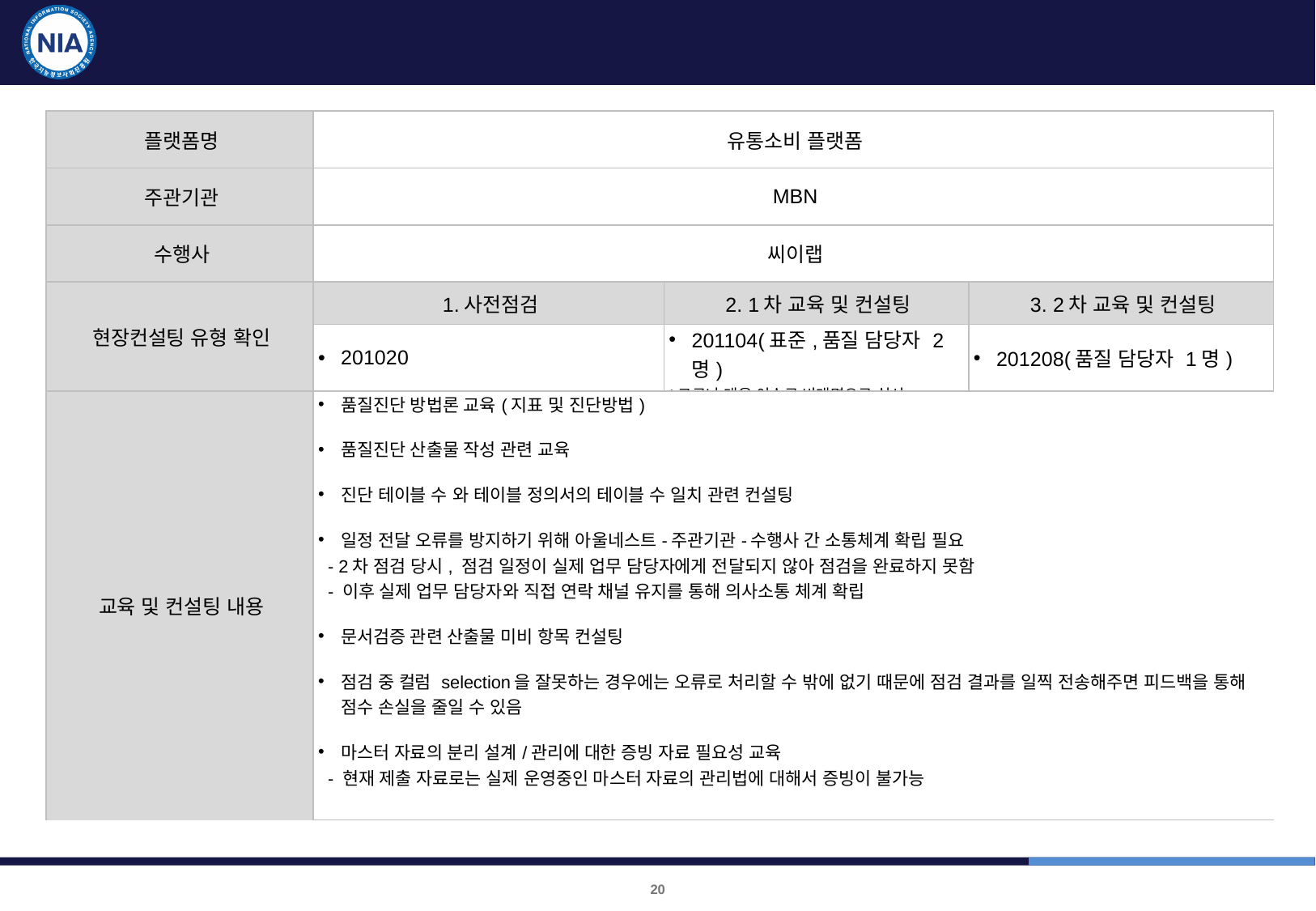

유통소비 플랫폼 교육 및 컨설팅 결과
| 플랫폼명 | 유통소비 플랫폼 |  |  |
| --- | --- | --- | --- |
| 주관기관 | MBN |  |  |
| 수행사 | 씨이랩 |  |  |
| 현장컨설팅 유형 확인 | 1.사전점검 | 2. 1차 교육 및 컨설팅 | 3. 2차 교육 및 컨설팅 |
|  | 201020 | 201104(표준,품질 담당자 2명) \*코로나 대응 이슈로 비대면으로 실시 | 201208(품질 담당자 1명) |
| 교육 및 컨설팅 내용 | 품질진단 방법론 교육(지표 및 진단방법) 품질진단 산출물 작성 관련 교육 진단 테이블 수 와 테이블 정의서의 테이블 수 일치 관련 컨설팅 일정 전달 오류를 방지하기 위해 아울네스트-주관기관-수행사 간 소통체계 확립 필요 - 2차 점검 당시, 점검 일정이 실제 업무 담당자에게 전달되지 않아 점검을 완료하지 못함 - 이후 실제 업무 담당자와 직접 연락 채널 유지를 통해 의사소통 체계 확립 문서검증 관련 산출물 미비 항목 컨설팅 점검 중 컬럼 selection을 잘못하는 경우에는 오류로 처리할 수 밖에 없기 때문에 점검 결과를 일찍 전송해주면 피드백을 통해 점수 손실을 줄일 수 있음 마스터 자료의 분리 설계/관리에 대한 증빙 자료 필요성 교육 - 현재 제출 자료로는 실제 운영중인 마스터 자료의 관리법에 대해서 증빙이 불가능 |  |  |